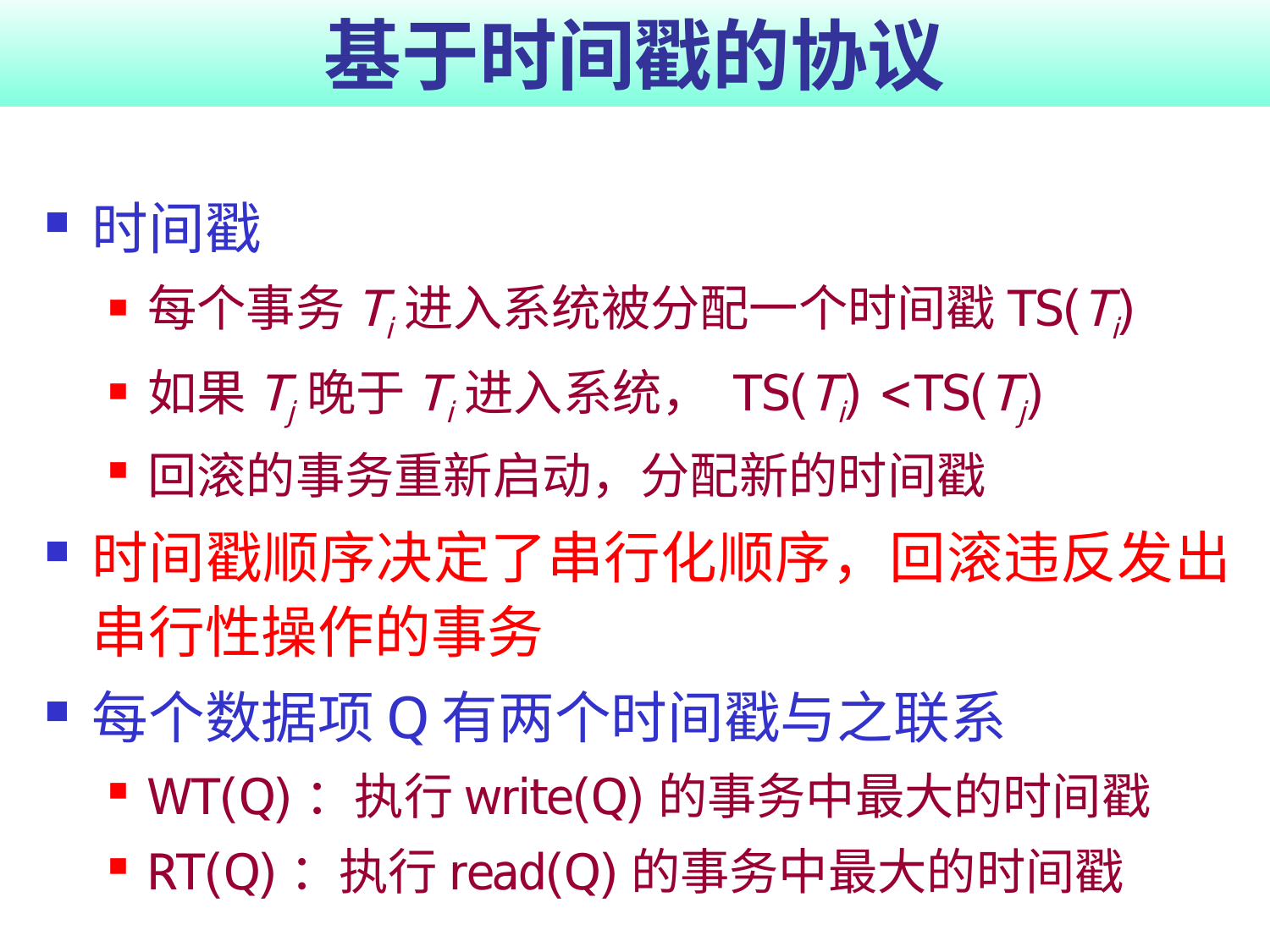

# 基于时间戳的协议
时间戳
每个事务Ti进入系统被分配一个时间戳TS(Ti)
如果Tj晚于Ti进入系统， TS(Ti) <TS(Tj)
回滚的事务重新启动，分配新的时间戳
时间戳顺序决定了串行化顺序，回滚违反发出串行性操作的事务
每个数据项Q有两个时间戳与之联系
WT(Q)：执行write(Q)的事务中最大的时间戳
RT(Q)：执行read(Q)的事务中最大的时间戳